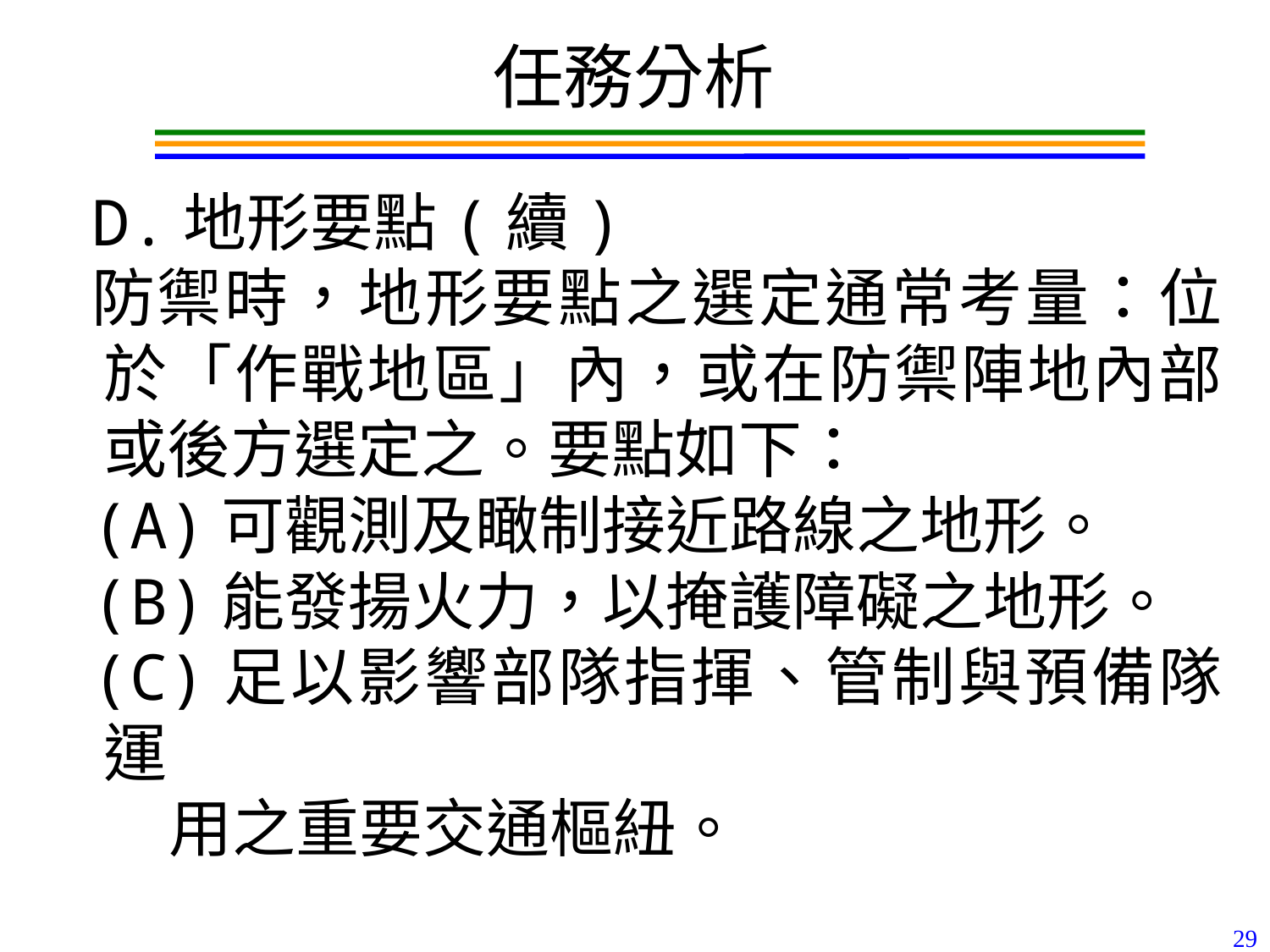

任務分析
D.地形要點(續)
防禦時，地形要點之選定通常考量：位於「作戰地區」內，或在防禦陣地內部或後方選定之。要點如下：
(A)可觀測及瞰制接近路線之地形。
(B)能發揚火力，以掩護障礙之地形。
(C)足以影響部隊指揮、管制與預備隊運
　 用之重要交通樞紐。
29